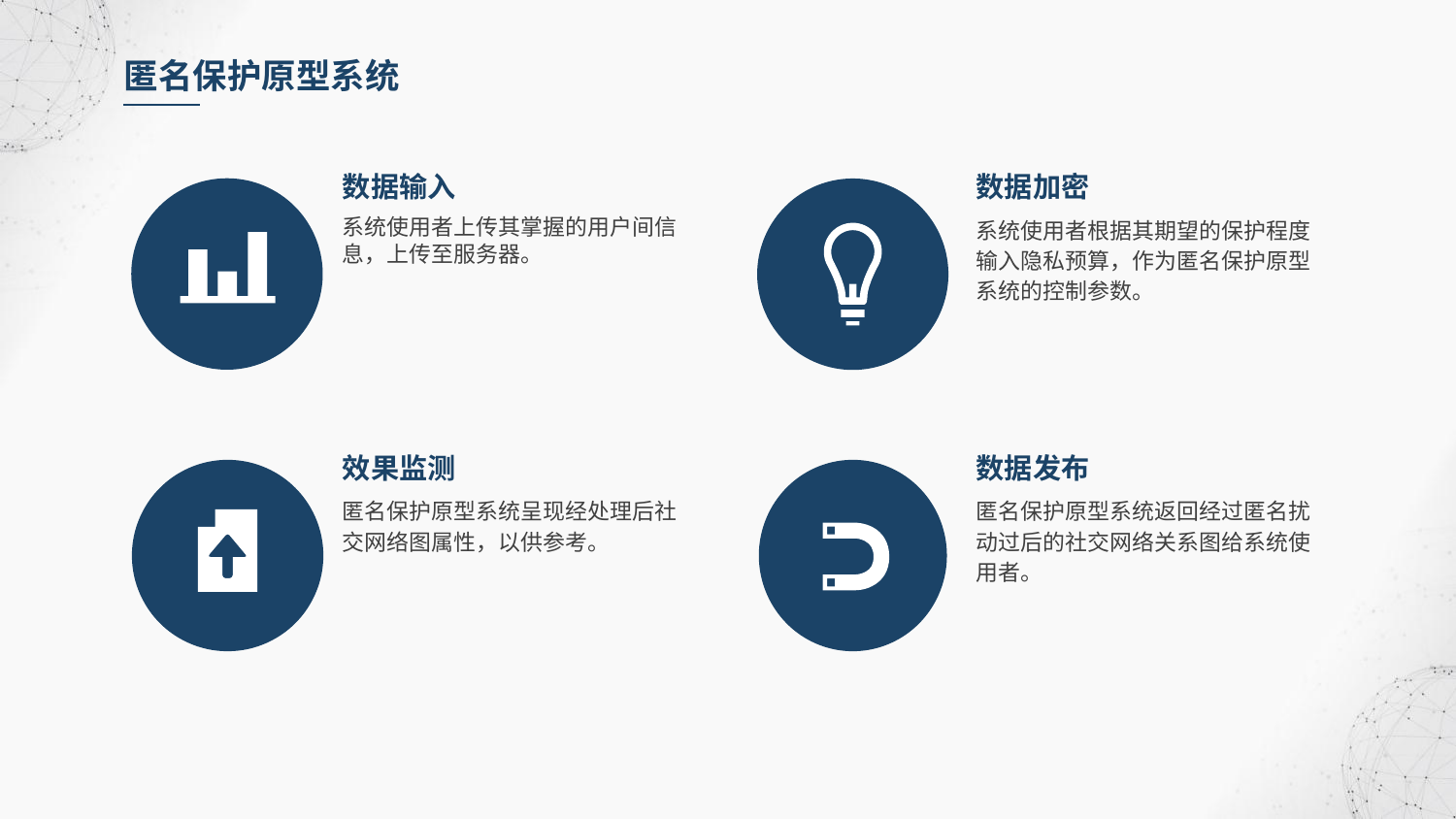

匿名保护原型系统
数据输入
数据加密

系统使用者上传其掌握的用户间信息，上传至服务器。
系统使用者根据其期望的保护程度输入隐私预算，作为匿名保护原型系统的控制参数。
效果监测
数据发布

匿名保护原型系统呈现经处理后社交网络图属性，以供参考。
匿名保护原型系统返回经过匿名扰动过后的社交网络关系图给系统使用者。